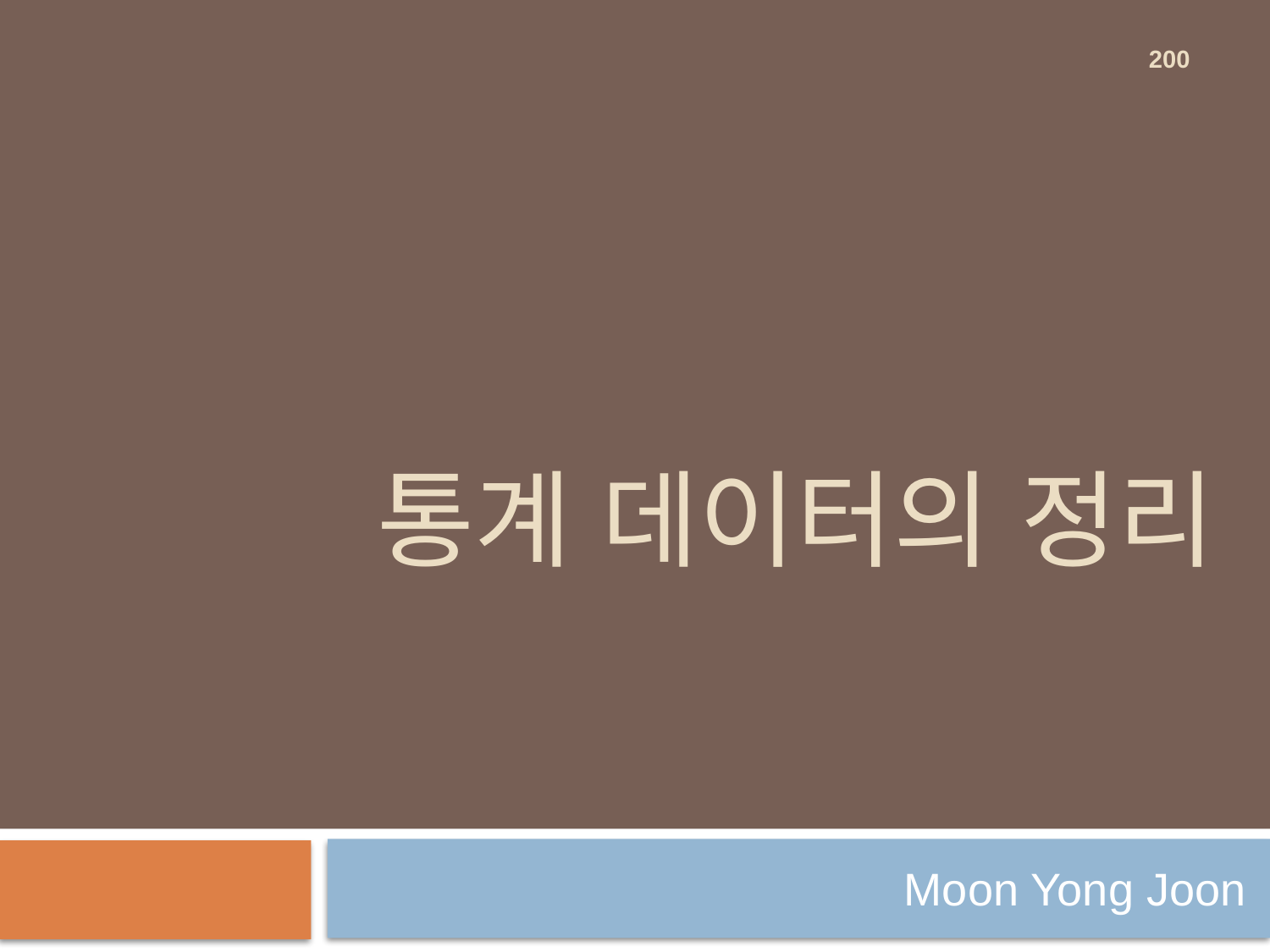

200
# 통계 데이터의 정리
Moon Yong Joon